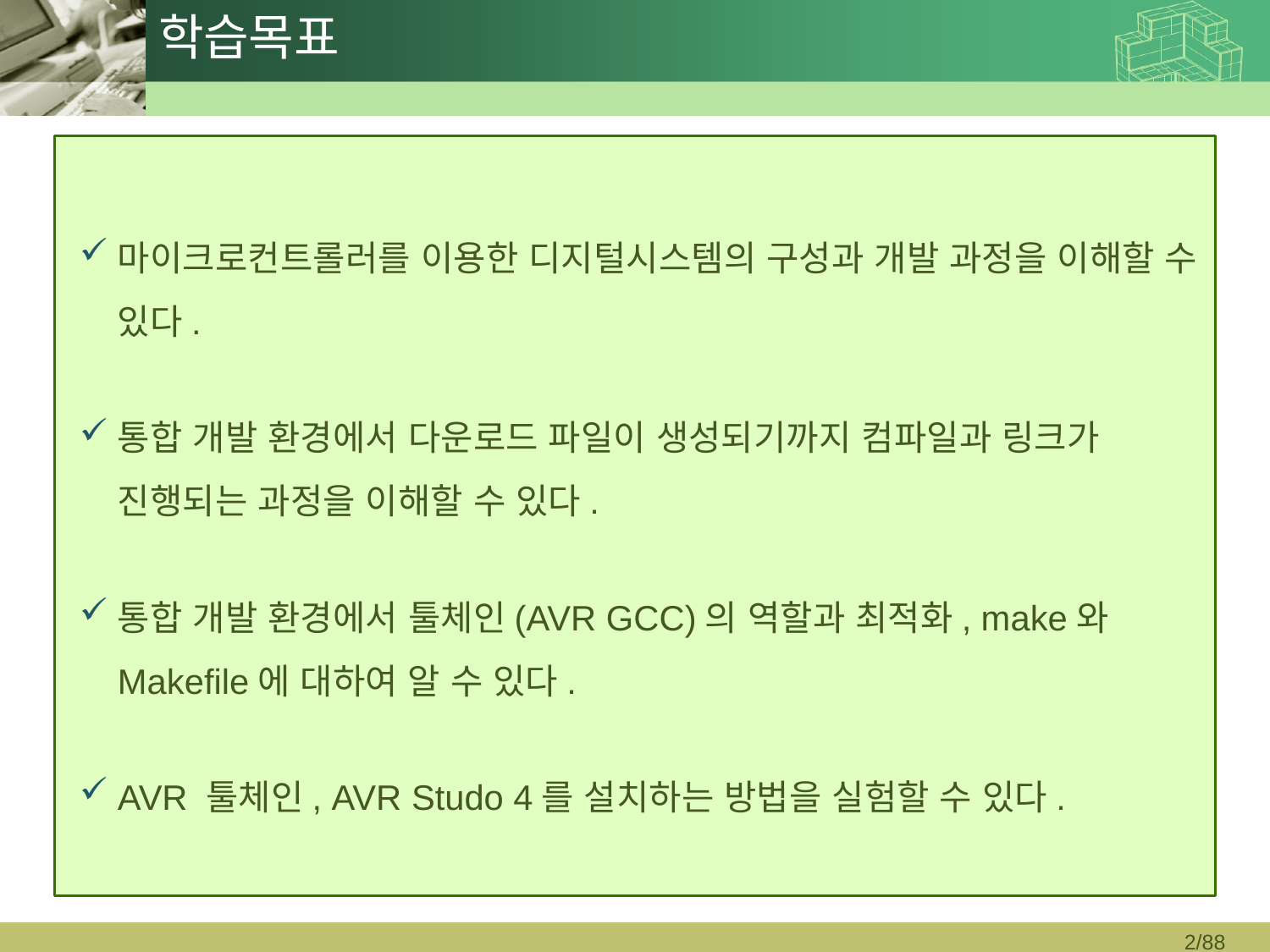

# 학습목표
마이크로컨트롤러를 이용한 디지털시스템의 구성과 개발 과정을 이해할 수 있다.
통합 개발 환경에서 다운로드 파일이 생성되기까지 컴파일과 링크가 진행되는 과정을 이해할 수 있다.
통합 개발 환경에서 툴체인(AVR GCC)의 역할과 최적화, make와 Makefile에 대하여 알 수 있다.
AVR 툴체인, AVR Studo 4를 설치하는 방법을 실험할 수 있다.